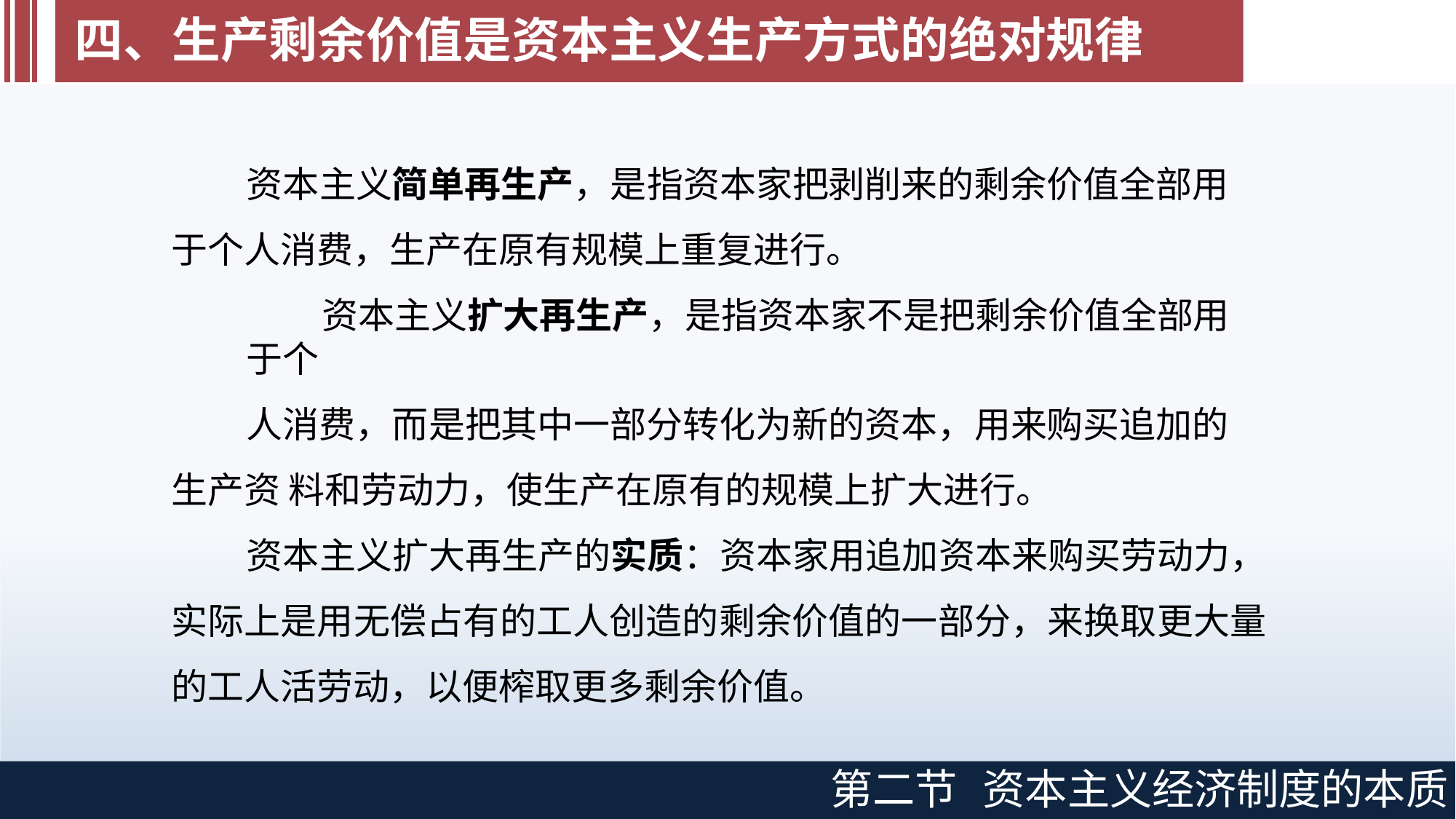

# 四、生产剩余价值是资本主义生产方式的绝对规律

资本主义简单再生产，是指资本家把剥削来的剩余价值全部用 于个人消费，生产在原有规模上重复进行。
资本主义扩大再生产，是指资本家不是把剩余价值全部用于个
人消费，而是把其中一部分转化为新的资本，用来购买追加的生产资 料和劳动力，使生产在原有的规模上扩大进行。
资本主义扩大再生产的实质：资本家用追加资本来购买劳动力， 实际上是用无偿占有的工人创造的剩余价值的一部分，来换取更大量 的工人活劳动，以便榨取更多剩余价值。
第二节
资本主义经济制度的本质